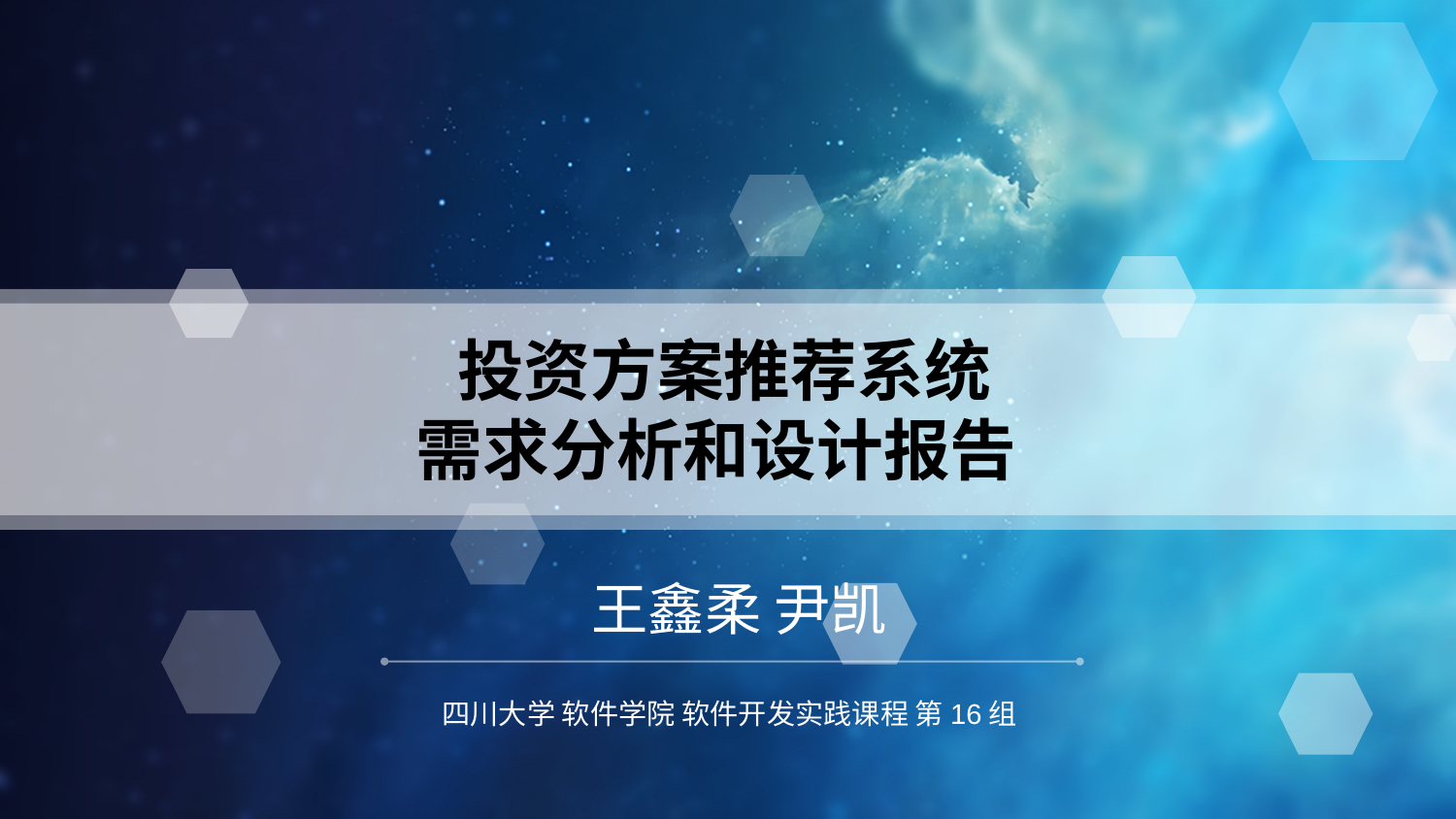

投资方案推荐系统
需求分析和设计报告

 王鑫柔 尹凯

四川大学 软件学院 软件开发实践课程 第16组